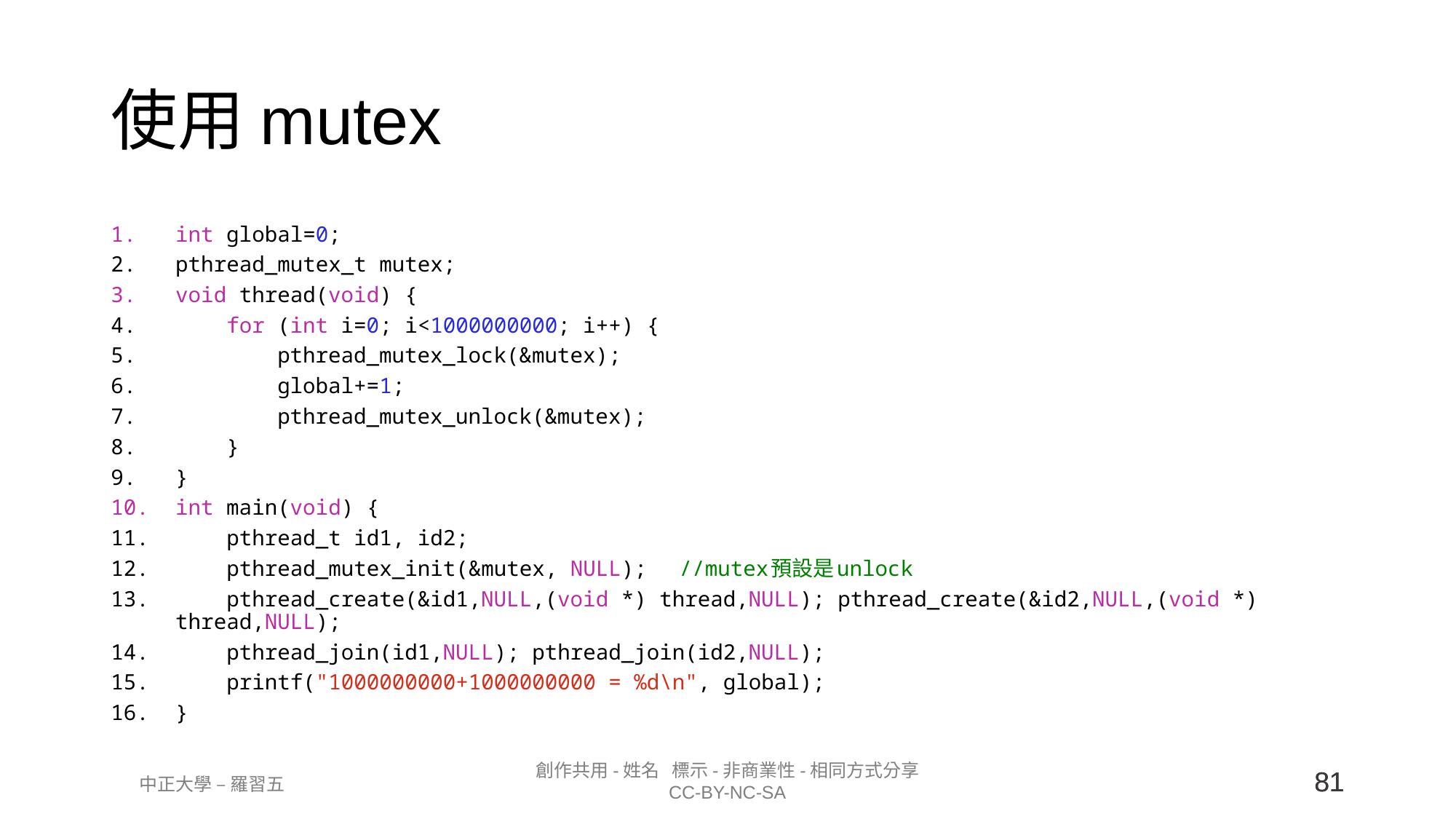

# 使用mutex
int global=0;
pthread_mutex_t mutex;
void thread(void) {
    for (int i=0; i<1000000000; i++) {
        pthread_mutex_lock(&mutex);
        global+=1;
        pthread_mutex_unlock(&mutex);
    }
}
int main(void) {
    pthread_t id1, id2;
    pthread_mutex_init(&mutex, NULL);	 //mutex預設是unlock
    pthread_create(&id1,NULL,(void *) thread,NULL); pthread_create(&id2,NULL,(void *) thread,NULL);
    pthread_join(id1,NULL); pthread_join(id2,NULL);
    printf("1000000000+1000000000 = %d\n", global);
}